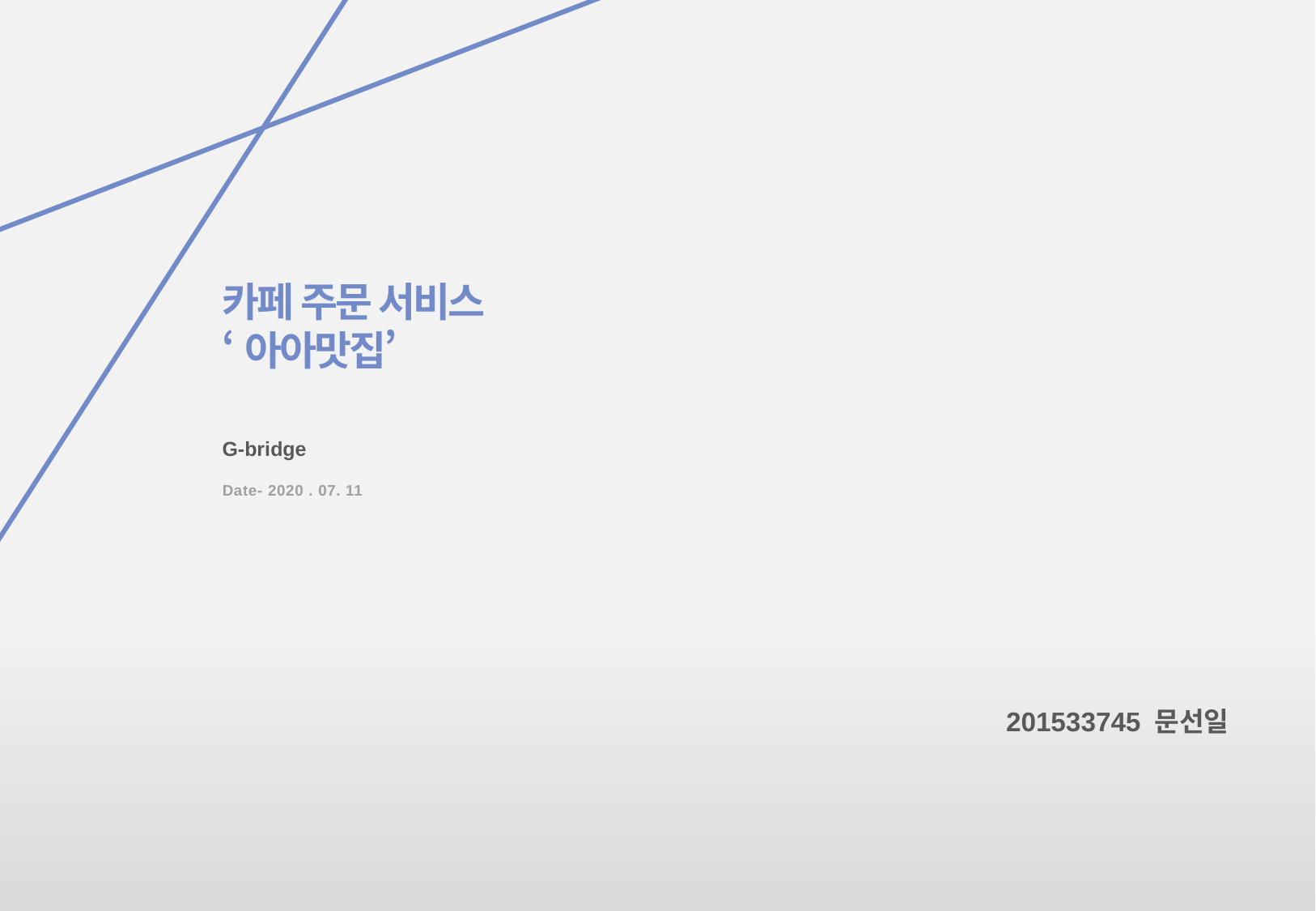

카페 주문 서비스
‘아아맛집’
G-bridge
Date- 2020 . 07. 11
201533745 문선일